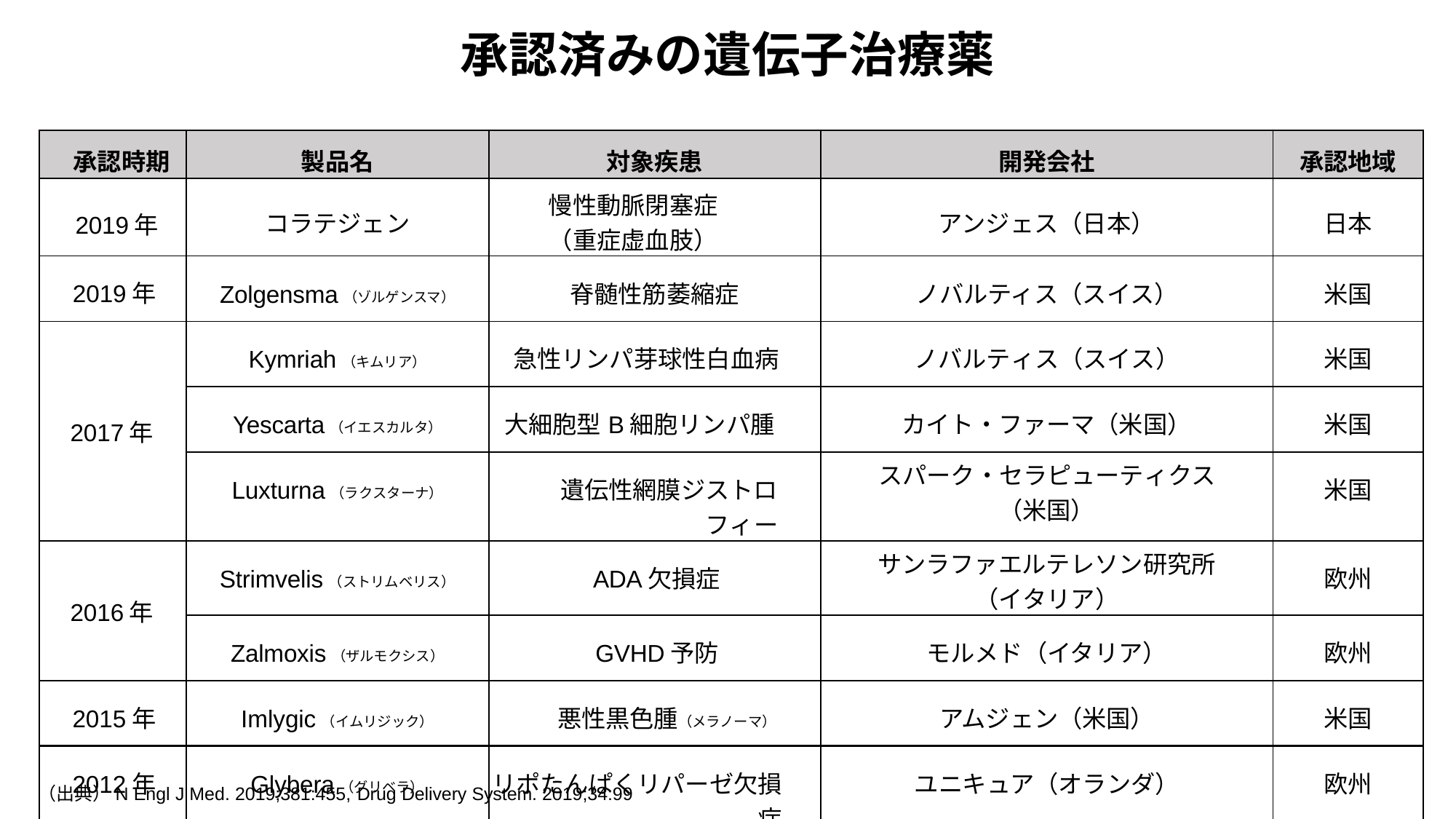

承認済みの遺伝子治療薬
| 承認時期 | 製品名 | 対象疾患 | 開発会社 | 承認地域 |
| --- | --- | --- | --- | --- |
| 2019年 | コラテジェン | 慢性動脈閉塞症 （重症虚血肢） | アンジェス（日本） | 日本 |
| 2019年 | Zolgensma（ゾルゲンスマ） | 脊髄性筋萎縮症 | ノバルティス（スイス） | 米国 |
| 2017年 | Kymriah（キムリア） | 急性リンパ芽球性白血病 | ノバルティス（スイス） | 米国 |
|  | Yescarta（イエスカルタ） | 大細胞型B細胞リンパ腫 | カイト・ファーマ（米国） | 米国 |
|  | Luxturna（ラクスターナ） | 遺伝性網膜ジストロフィー | スパーク・セラピューティクス （米国） | 米国 |
| 2016年 | Strimvelis（ストリムベリス） | ADA欠損症 | サンラファエルテレソン研究所 （イタリア） | 欧州 |
|  | Zalmoxis（ザルモクシス） | GVHD予防 | モルメド（イタリア） | 欧州 |
| 2015年 | Imlygic（イムリジック） | 悪性黒色腫（メラノーマ） | アムジェン（米国） | 米国 |
| 2012年 | Glybera（グリベラ） | リポたんぱくリパーゼ欠損症 | ユニキュア（オランダ） | 欧州 |
（出典）N Engl J Med. 2019;381:455, Drug Delivery System. 2019;34:99